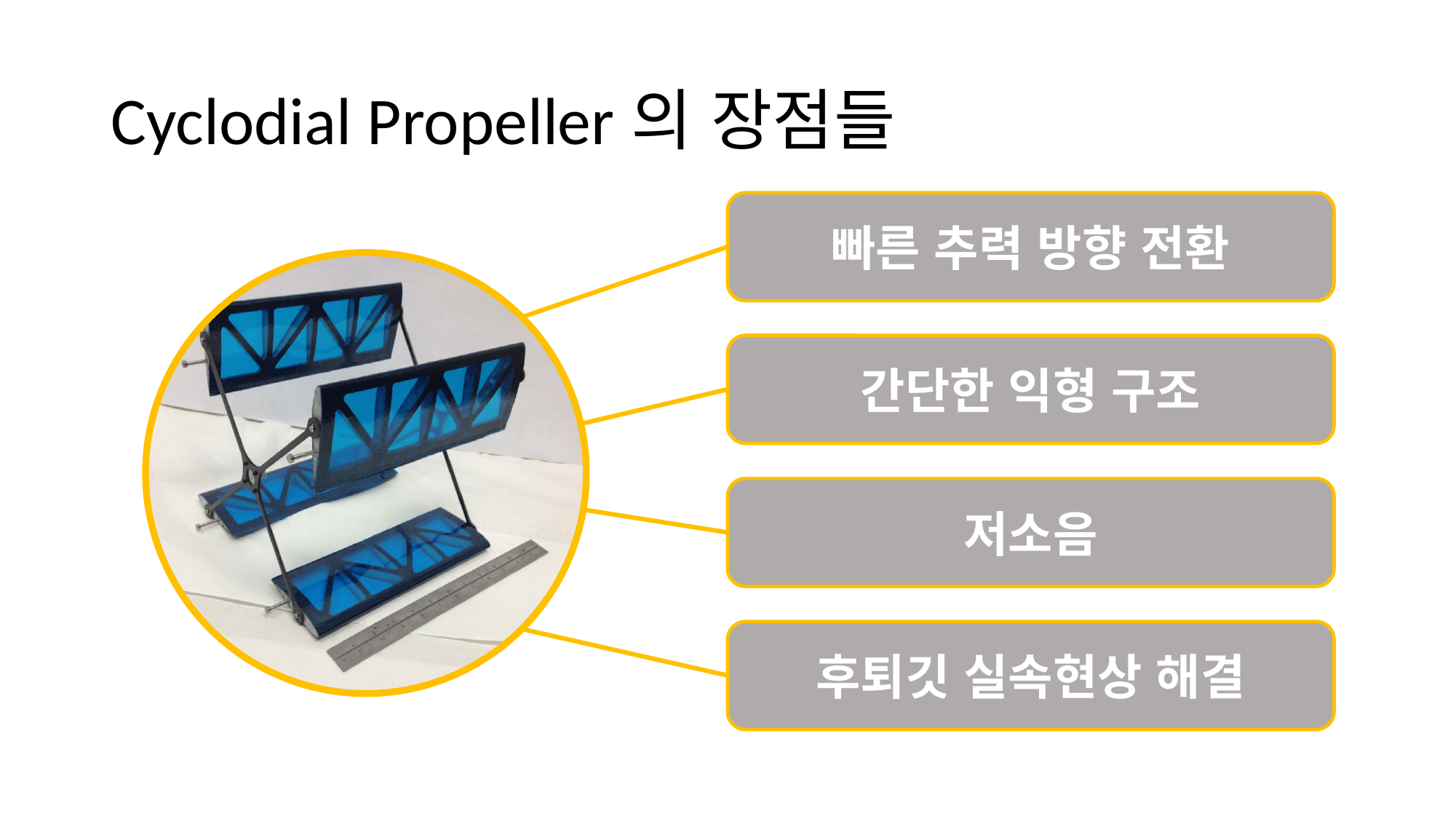

# Cyclodial Propeller의 장점들
빠른 추력 방향 전환

간단한 익형 구조
저소음
후퇴깃 실속현상 해결